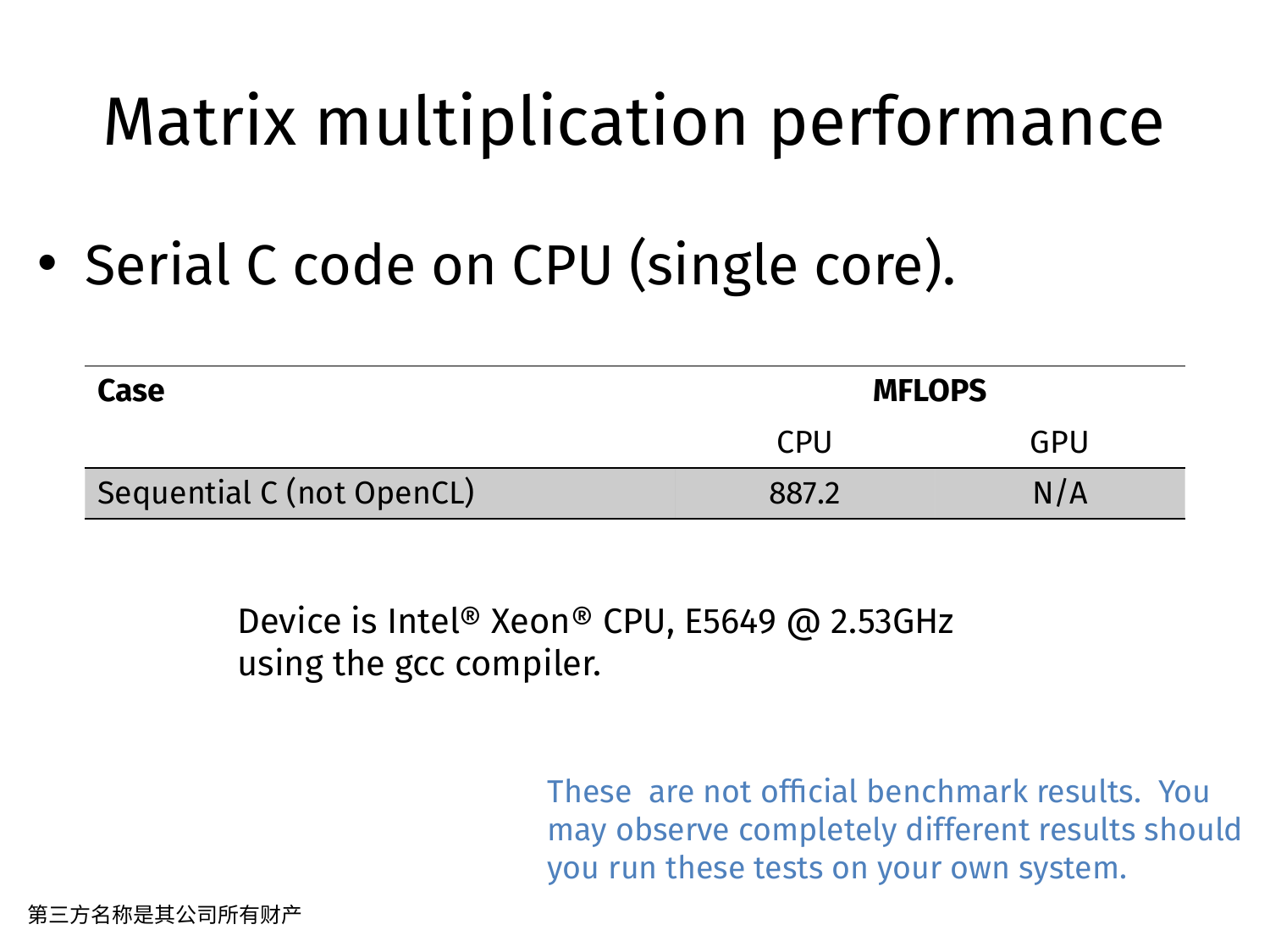

Matrix multiplication performance
Serial C code on CPU (single core).
| Case | MFLOPS |  |
| --- | --- | --- |
|  | CPU | GPU |
| Sequential C (not OpenCL) | 887.2 | N/A |
Device is Intel® Xeon® CPU, E5649 @ 2.53GHz using the gcc compiler.
These  are not official benchmark results.  You may observe completely different results should you run these tests on your own system.

第三方名称是其公司所有财产